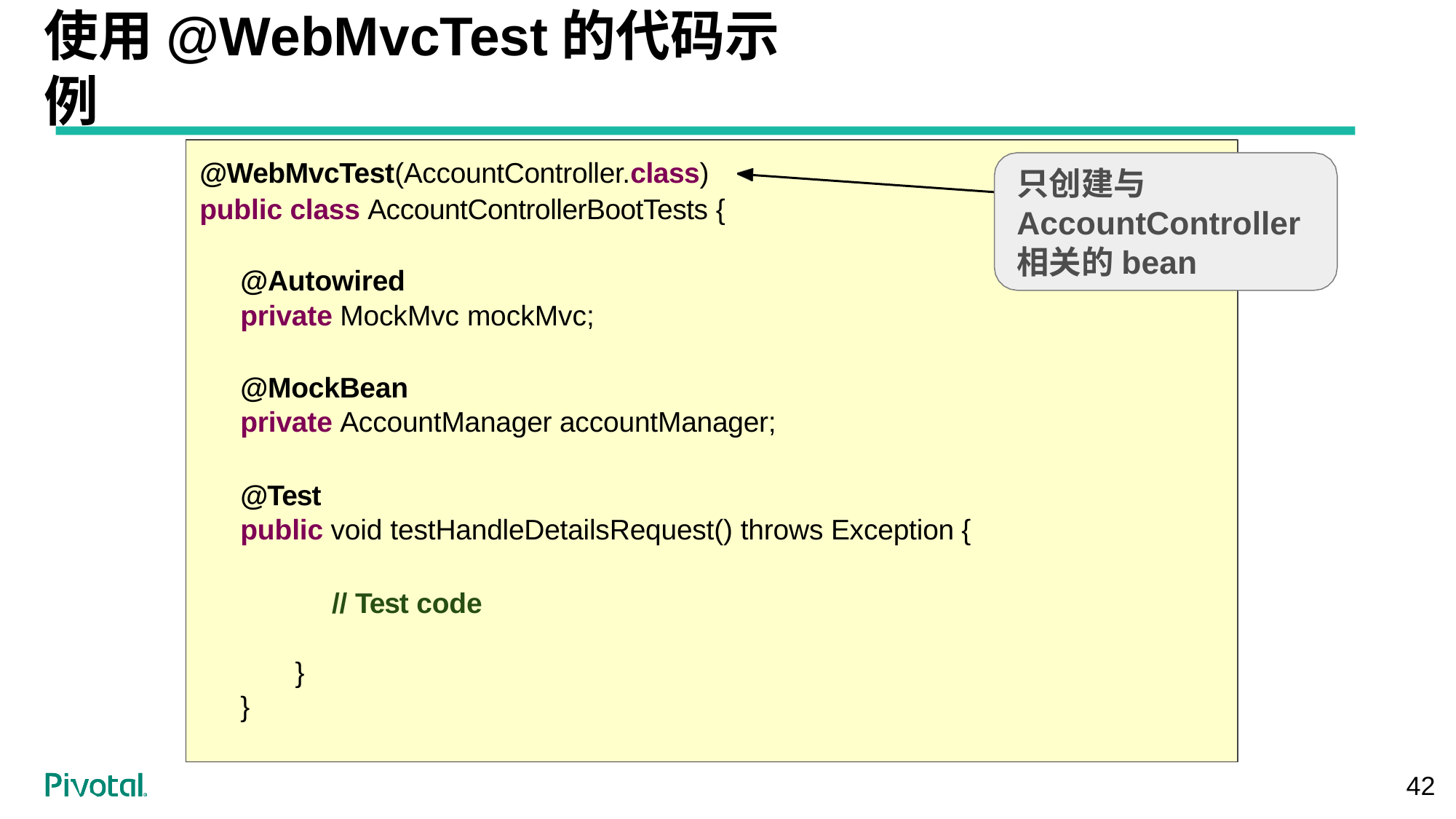

# 使用@WebMvcTest的代码示例

@WebMvcTest(AccountController.class)
public class AccountControllerBootTests {

@Autowired
private MockMvc mockMvc;

@MockBean
private AccountManager accountManager;

@Test
public void testHandleDetailsRequest() throws Exception {

      // Test code

       }
}

只创建与AccountController相关的bean

42